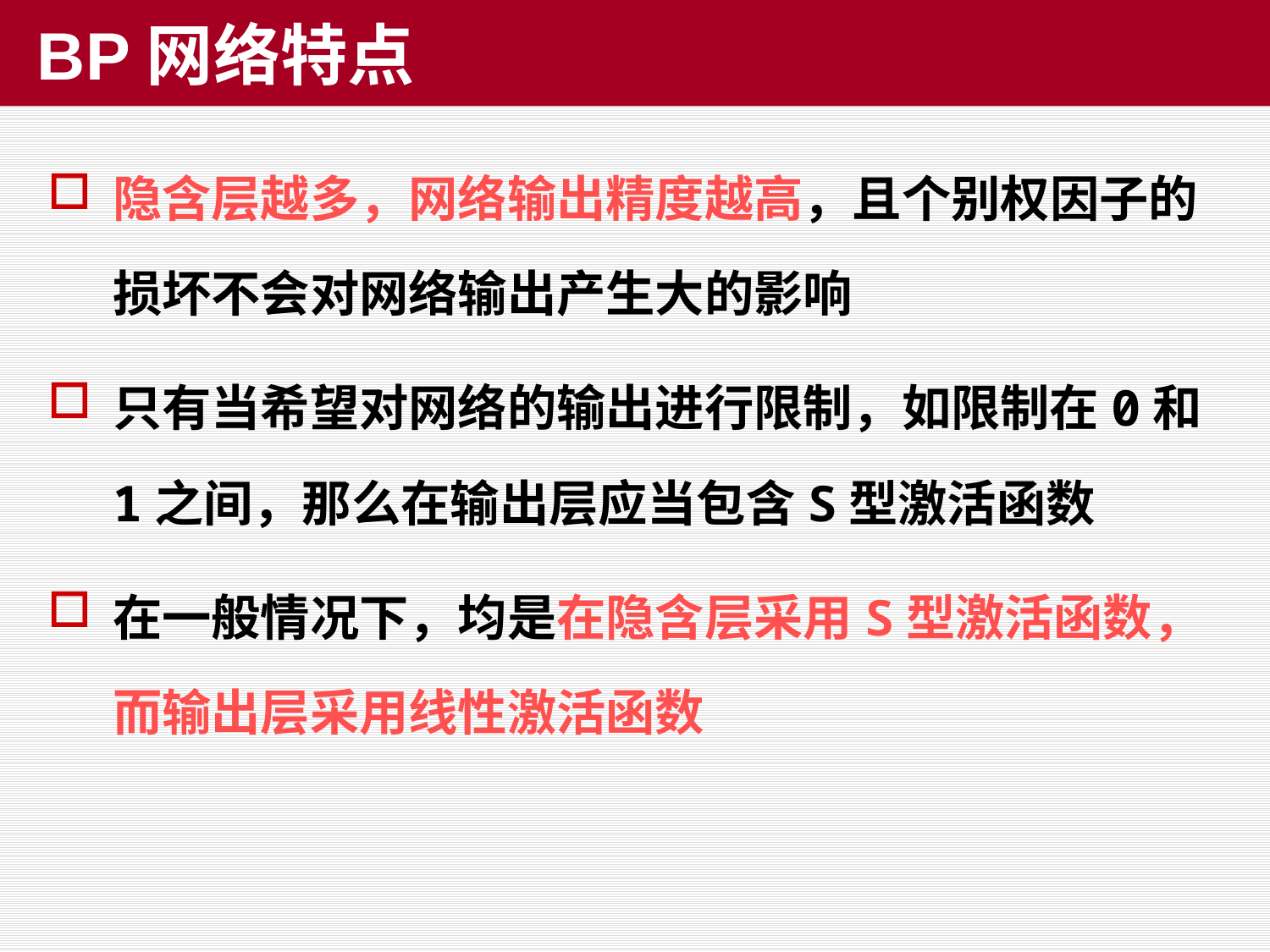

# BP网络特点
隐含层越多，网络输出精度越高，且个别权因子的损坏不会对网络输出产生大的影响
只有当希望对网络的输出进行限制，如限制在0和1之间，那么在输出层应当包含S型激活函数
在一般情况下，均是在隐含层采用S型激活函数，而输出层采用线性激活函数